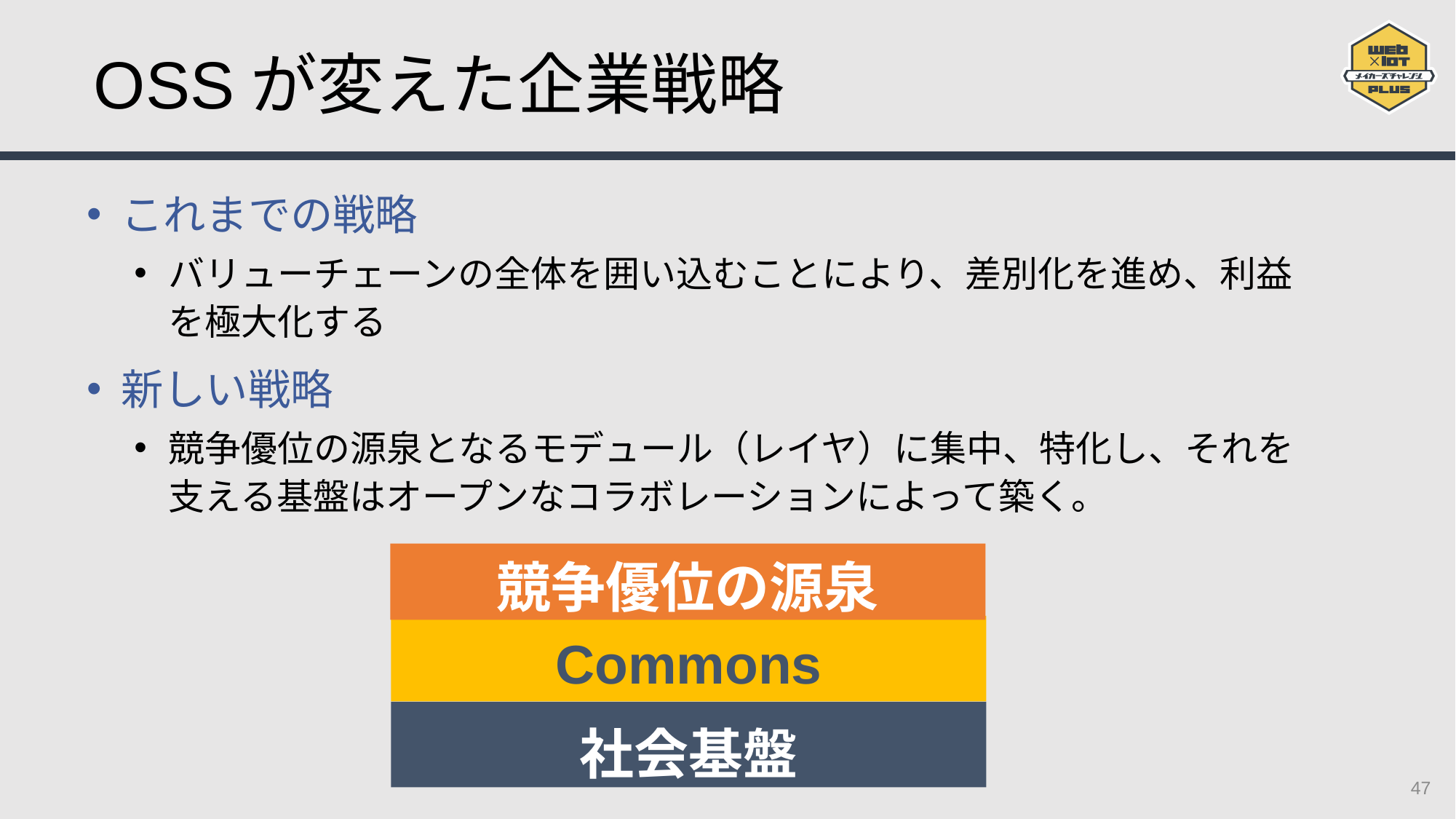

# OSSが変えた企業戦略
これまでの戦略
バリューチェーンの全体を囲い込むことにより、差別化を進め、利益を極大化する
新しい戦略
競争優位の源泉となるモデュール（レイヤ）に集中、特化し、それを支える基盤はオープンなコラボレーションによって築く。
競争優位の源泉
Commons
社会基盤
47